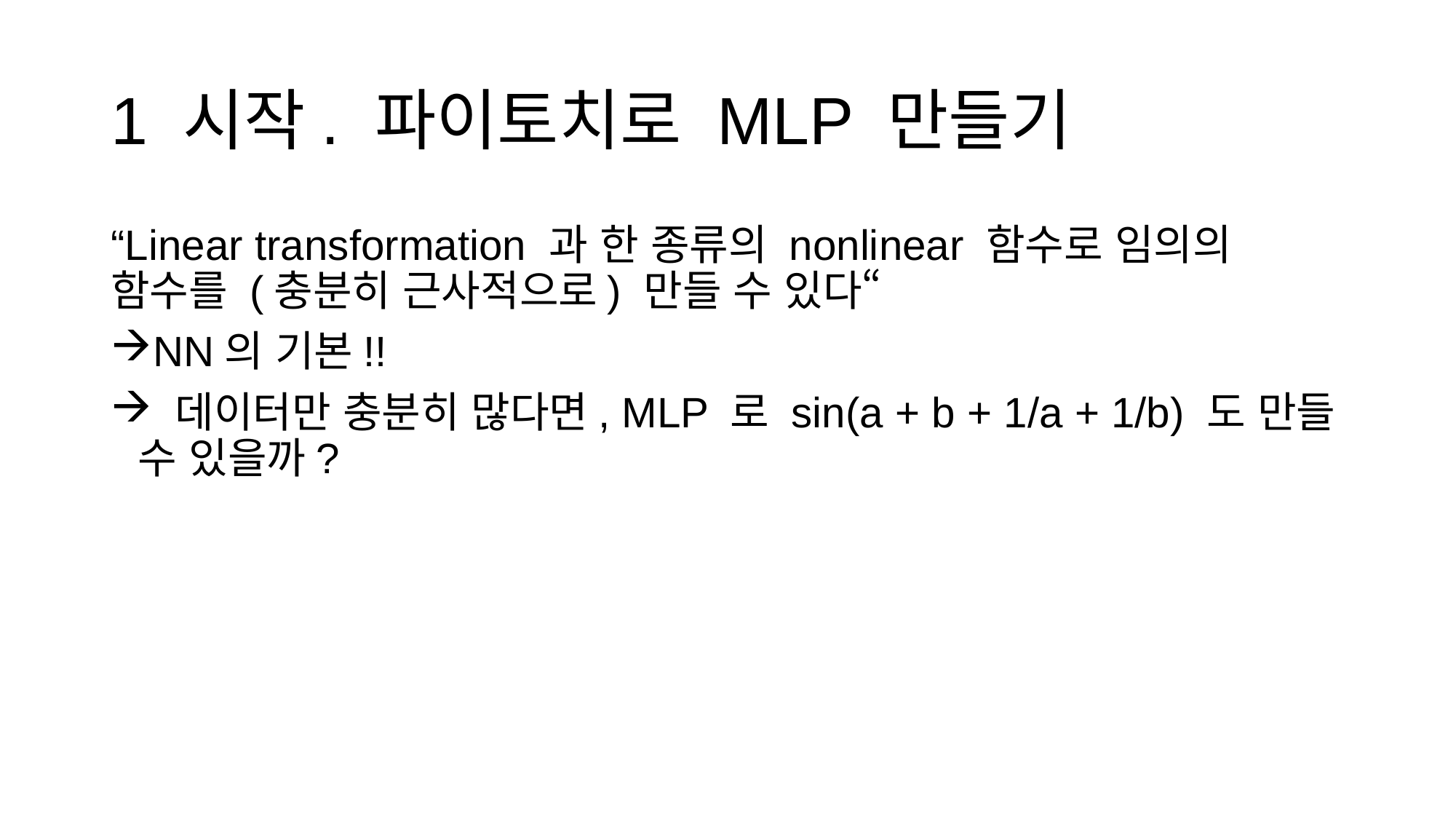

# 1 시작. 파이토치로 MLP 만들기
“Linear transformation 과 한 종류의 nonlinear 함수로 임의의 함수를 (충분히 근사적으로) 만들 수 있다“
NN의 기본!!
 데이터만 충분히 많다면, MLP 로 sin(a + b + 1/a + 1/b) 도 만들 수 있을까?